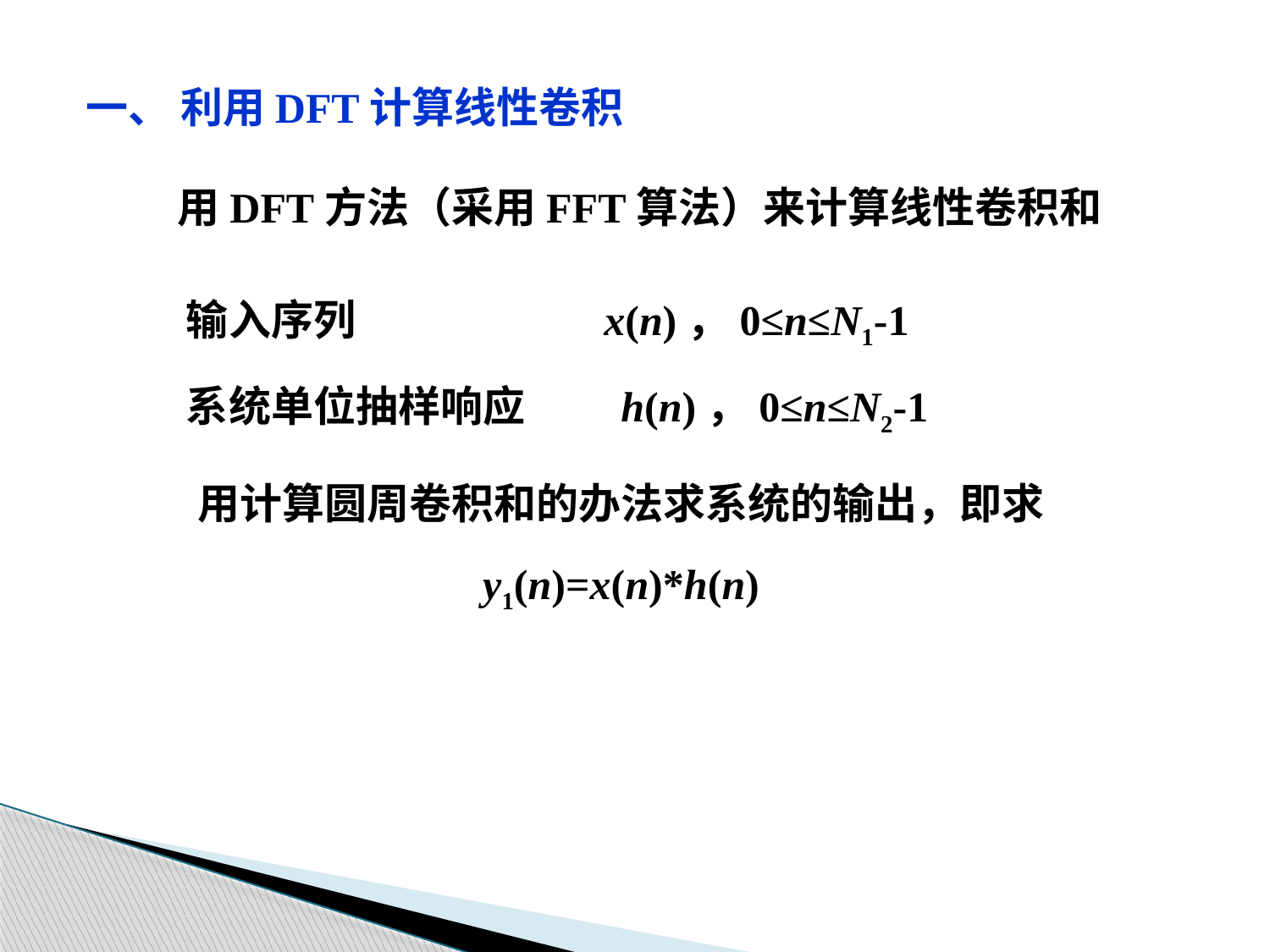

一、 利用DFT计算线性卷积
用DFT方法（采用FFT算法）来计算线性卷积和
输入序列                         x(n)，0≤n≤N1-1
系统单位抽样响应         h(n)，0≤n≤N2-1
用计算圆周卷积和的办法求系统的输出，即求
y1(n)=x(n)*h(n)